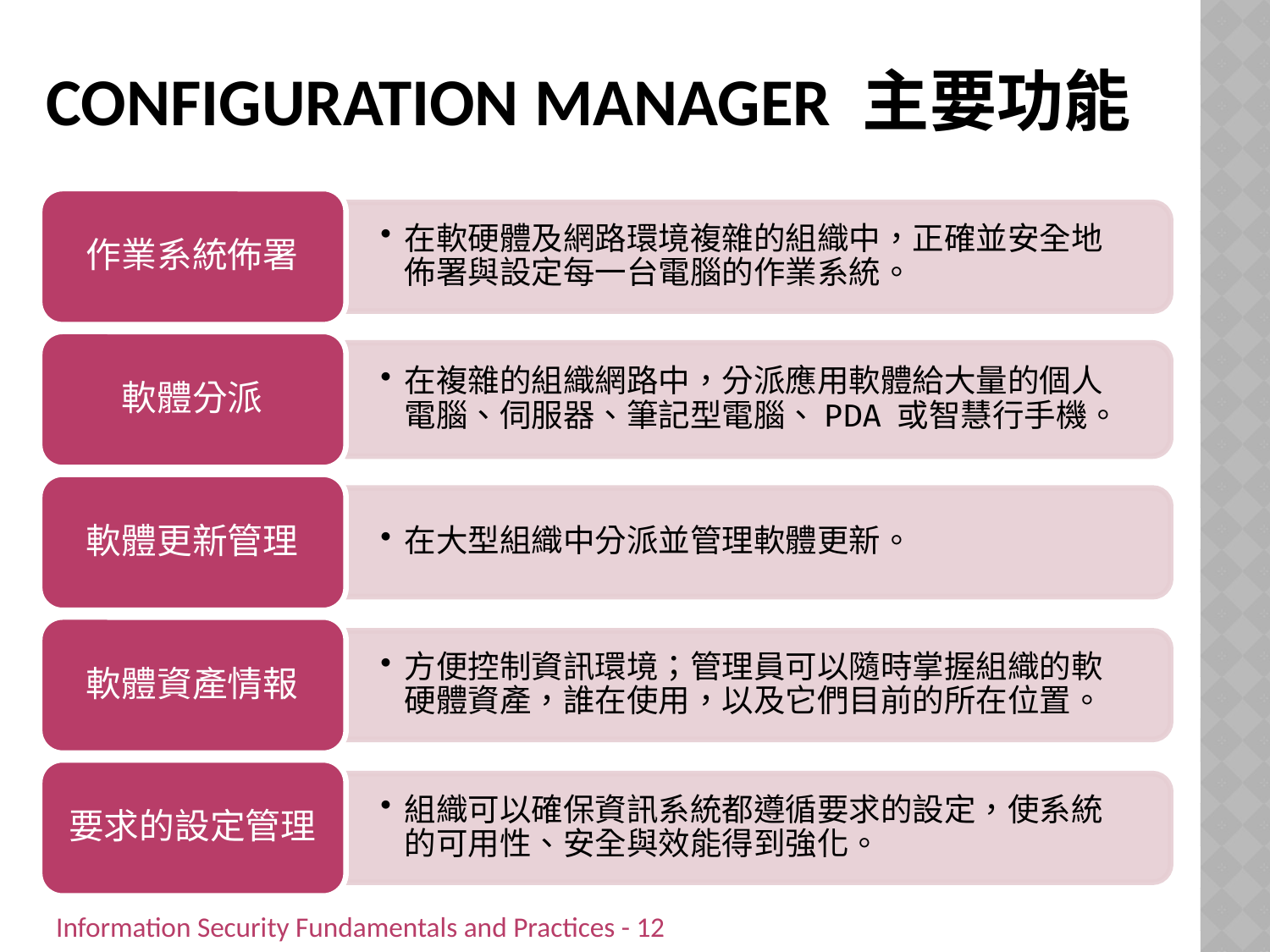

# Configuration Manager 主要功能
在軟硬體及網路環境複雜的組織中，正確並安全地佈署與設定每一台電腦的作業系統。
作業系統佈署
在複雜的組織網路中，分派應用軟體給大量的個人電腦、伺服器、筆記型電腦、PDA 或智慧行手機。
軟體分派
在大型組織中分派並管理軟體更新。
軟體更新管理
方便控制資訊環境；管理員可以隨時掌握組織的軟硬體資產，誰在使用，以及它們目前的所在位置。
軟體資產情報
組織可以確保資訊系統都遵循要求的設定，使系統的可用性、安全與效能得到強化。
要求的設定管理